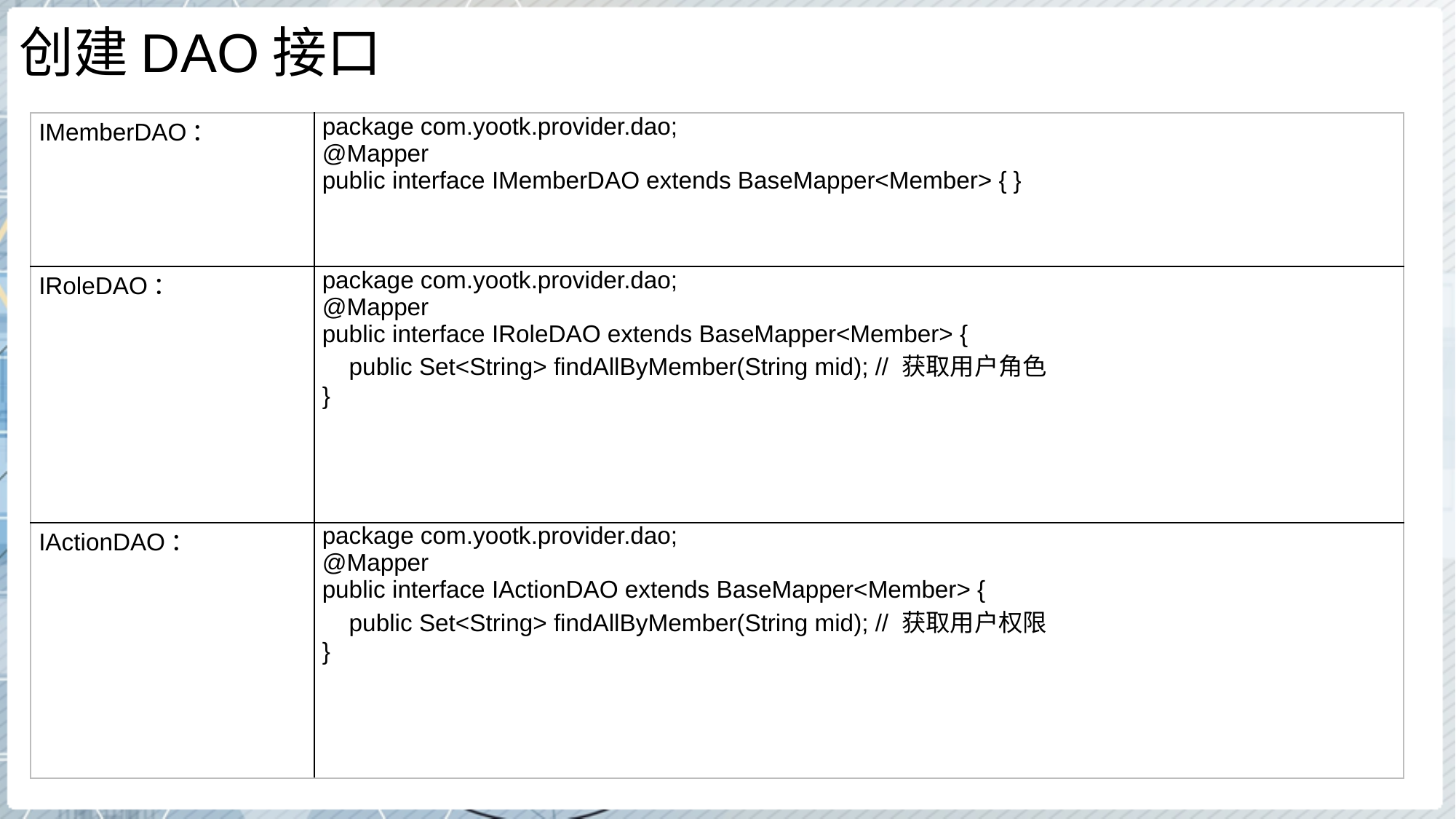

# 创建DAO接口
| IMemberDAO： | package com.yootk.provider.dao; @Mapper public interface IMemberDAO extends BaseMapper<Member> { } |
| --- | --- |
| IRoleDAO： | package com.yootk.provider.dao; @Mapper public interface IRoleDAO extends BaseMapper<Member> { public Set<String> findAllByMember(String mid); // 获取用户角色 } |
| IActionDAO： | package com.yootk.provider.dao; @Mapper public interface IActionDAO extends BaseMapper<Member> { public Set<String> findAllByMember(String mid); // 获取用户权限 } |